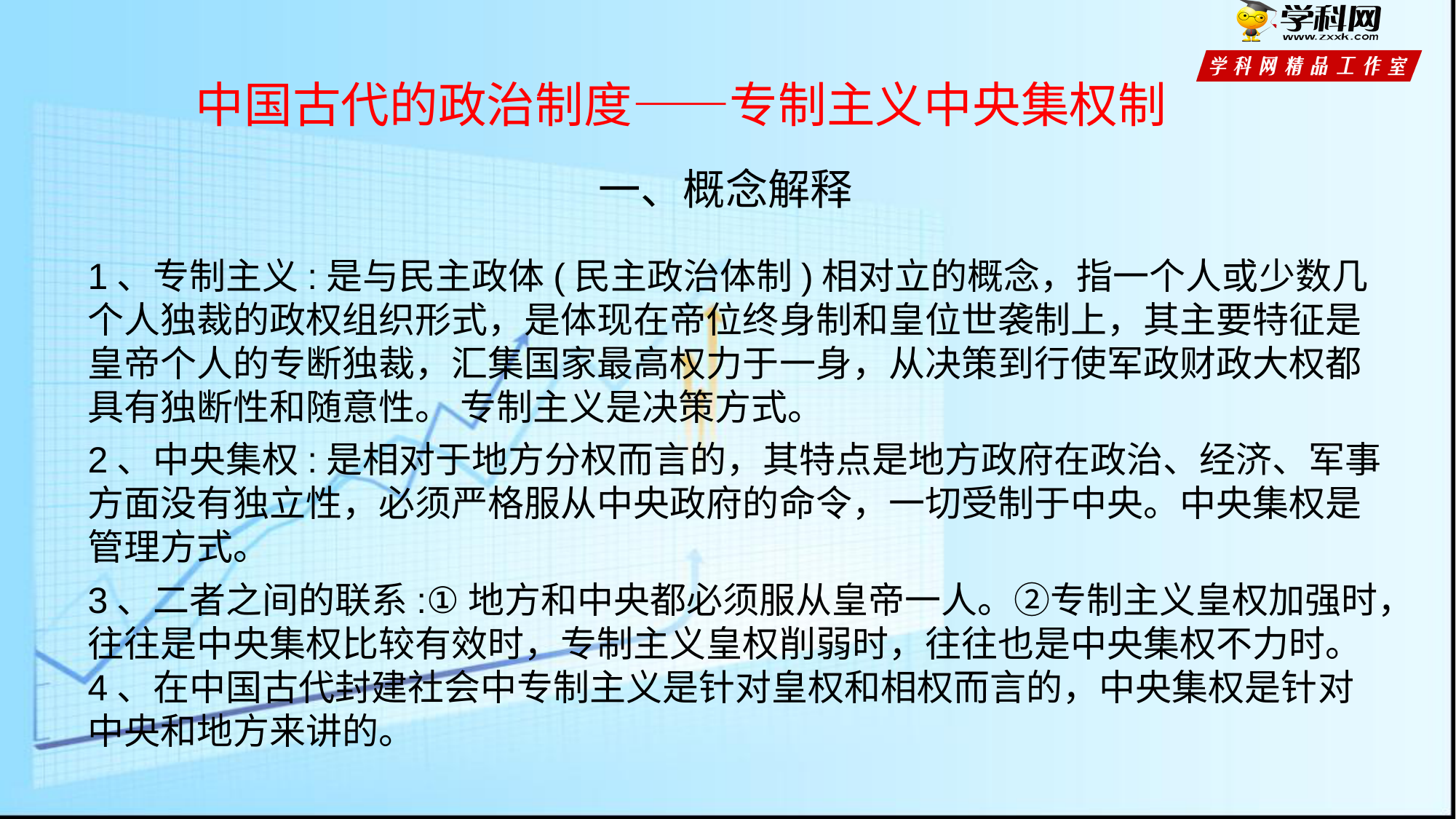

中国古代的政治制度——专制主义中央集权制
一、概念解释
1、专制主义:是与民主政体(民主政治体制)相对立的概念，指一个人或少数几个人独裁的政权组织形式，是体现在帝位终身制和皇位世袭制上，其主要特征是皇帝个人的专断独裁，汇集国家最高权力于一身，从决策到行使军政财政大权都具有独断性和随意性。 专制主义是决策方式。
2、中央集权:是相对于地方分权而言的，其特点是地方政府在政治、经济、军事方面没有独立性，必须严格服从中央政府的命令，一切受制于中央。中央集权是管理方式。
3、二者之间的联系:①地方和中央都必须服从皇帝一人。②专制主义皇权加强时，往往是中央集权比较有效时，专制主义皇权削弱时，往往也是中央集权不力时。
4、在中国古代封建社会中专制主义是针对皇权和相权而言的，中央集权是针对中央和地方来讲的。